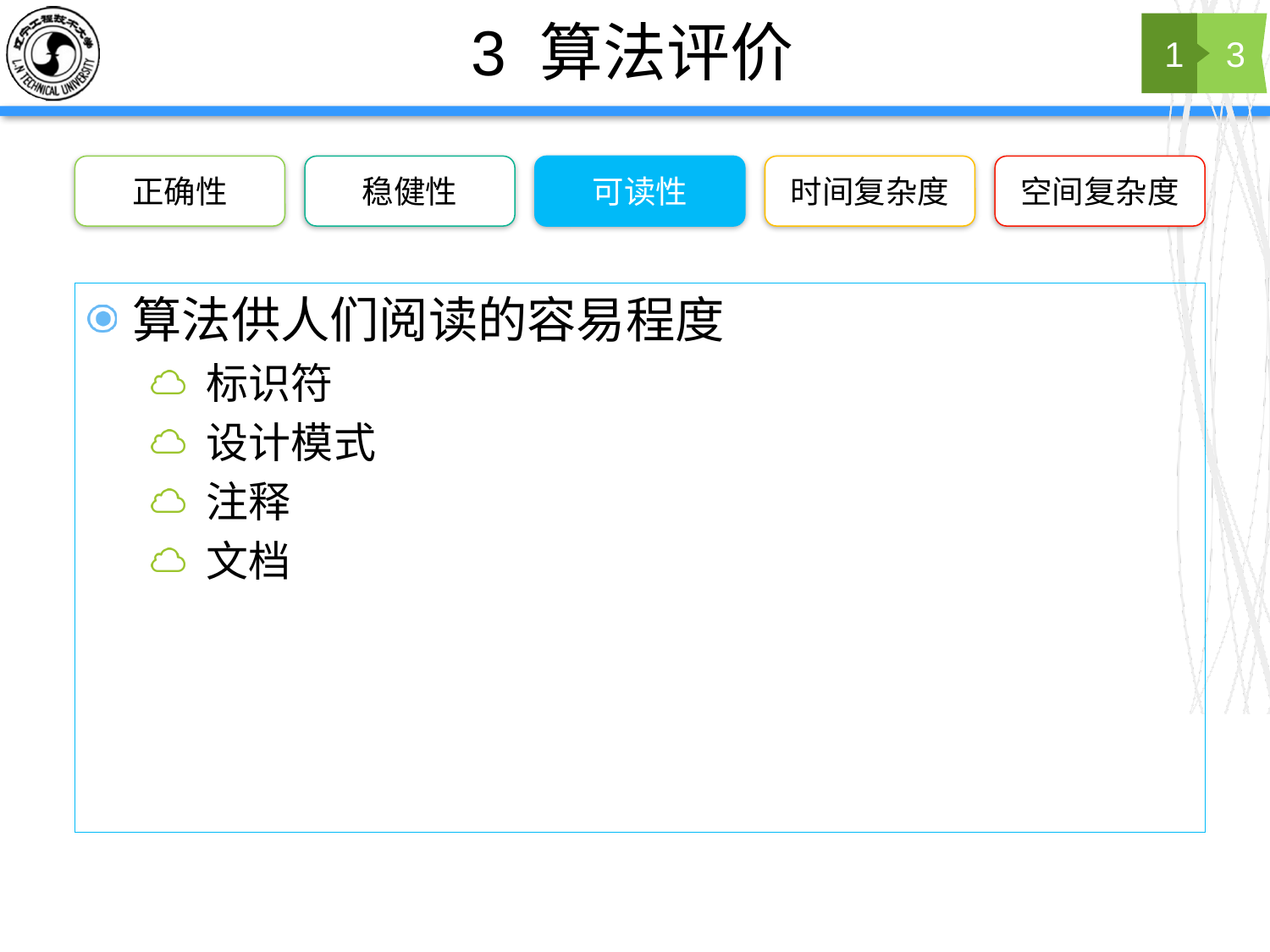

# 3 算法评价
1
3
正确性
稳健性
可读性
时间复杂度
空间复杂度
算法供人们阅读的容易程度
标识符
设计模式
注释
文档